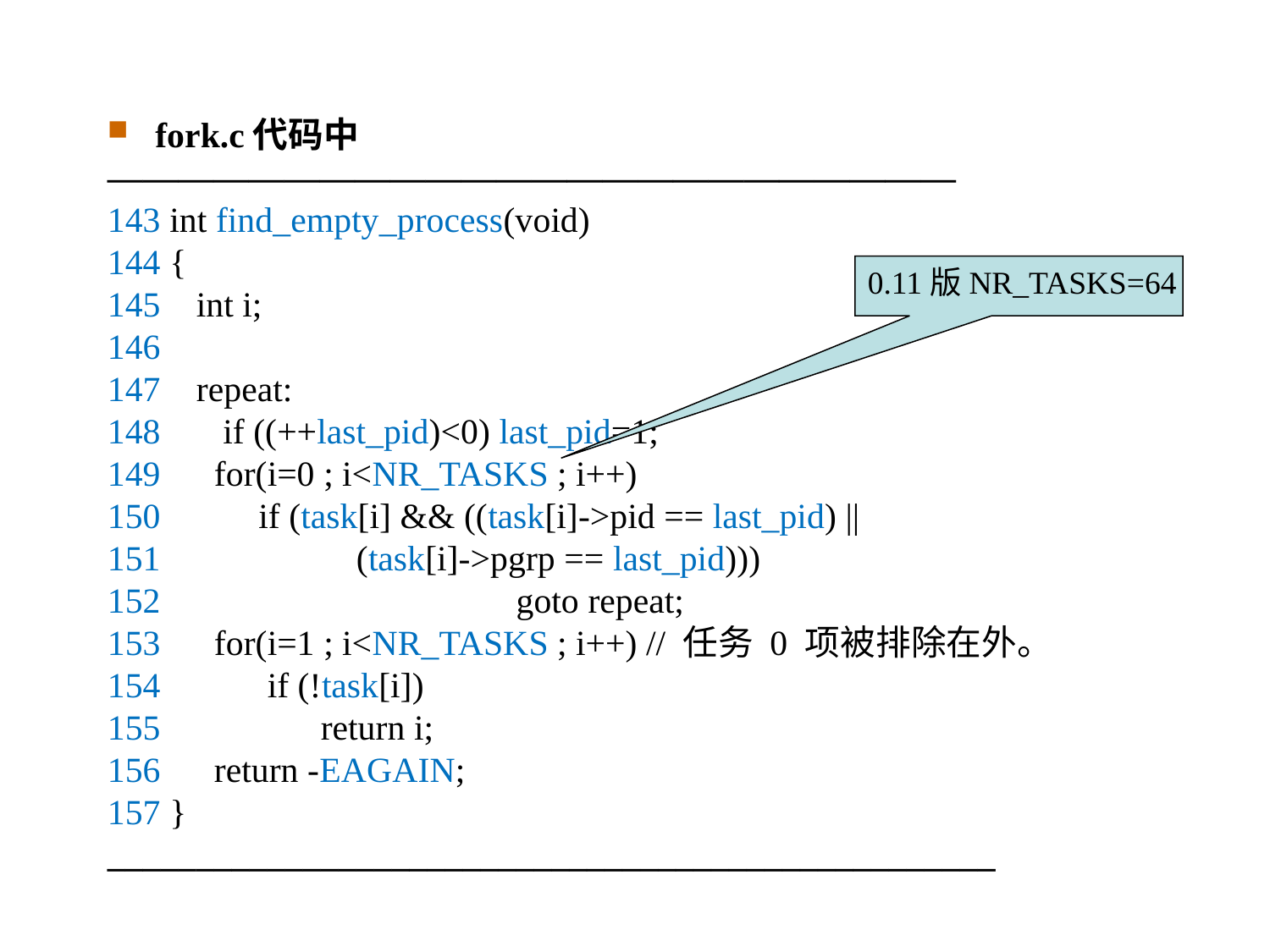

fork.c代码中
————————————————————————
143 int find_empty_process(void)
144 {
145    int i;
146
147    repeat:
148       if ((++last_pid)<0) last_pid=1;
149      for(i=0 ; i<NR_TASKS ; i++)
150           if (task[i] && ((task[i]->pid == last_pid) ||
151                      (task[i]->pgrp == last_pid)))
152                                        goto repeat;
153      for(i=1 ; i<NR_TASKS ; i++) // 任务 0 项被排除在外。
154            if (!task[i])
155                  return i;
156      return -EAGAIN;
157 }
__________________________________________________
0.11版NR_TASKS=64